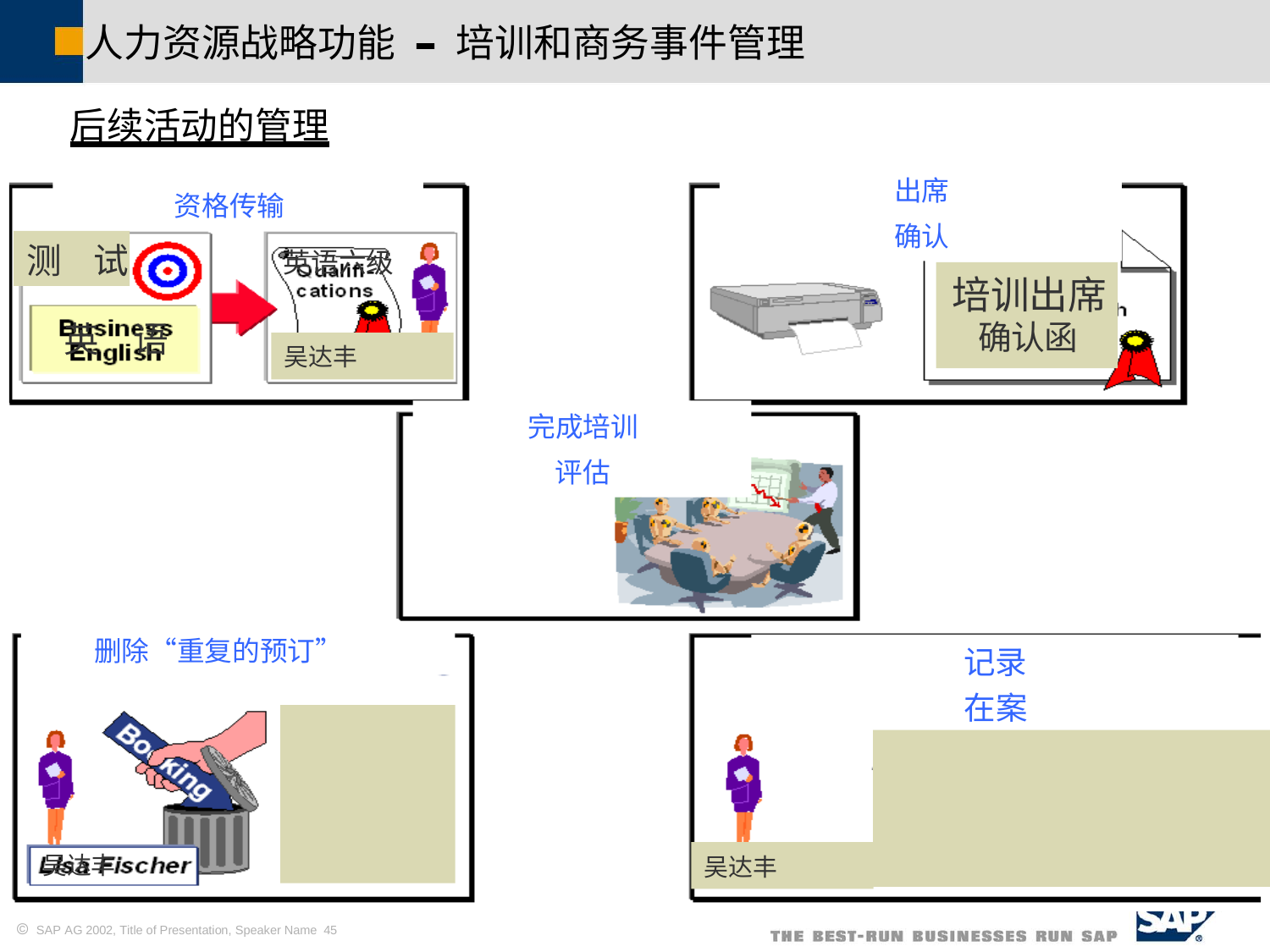

人力资源战略功能
培训和商务事件管理
–
后续活动的管理

出席
确认

资格传输

测	试
 英语六级

培训出席
确认函
 英 	语

吴达丰

完成培训
评估

删除“重复的预订”

记录 在案

吴达丰
 吴达丰
©  SAP AG 2002, Title of Presentation, Speaker Name  45